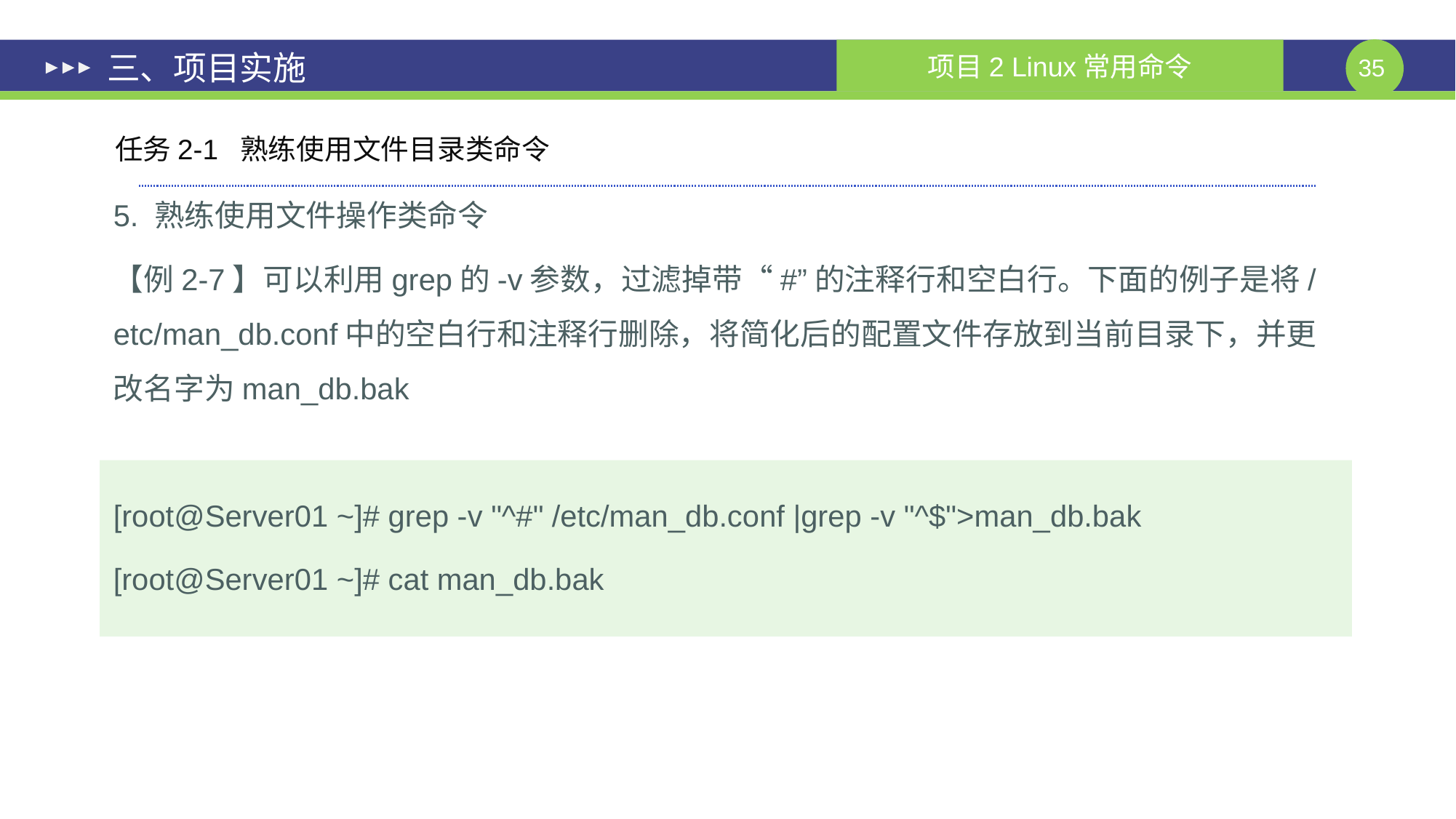

# 三、项目实施
任务2-1  熟练使用文件目录类命令
5. 熟练使用文件操作类命令
【例2-7】可以利用grep的-v参数，过滤掉带“#”的注释行和空白行。下面的例子是将/etc/man_db.conf中的空白行和注释行删除，将简化后的配置文件存放到当前目录下，并更改名字为man_db.bak

[root@Server01 ~]# grep -v "^#" /etc/man_db.conf |grep -v "^$">man_db.bak
[root@Server01 ~]# cat man_db.bak